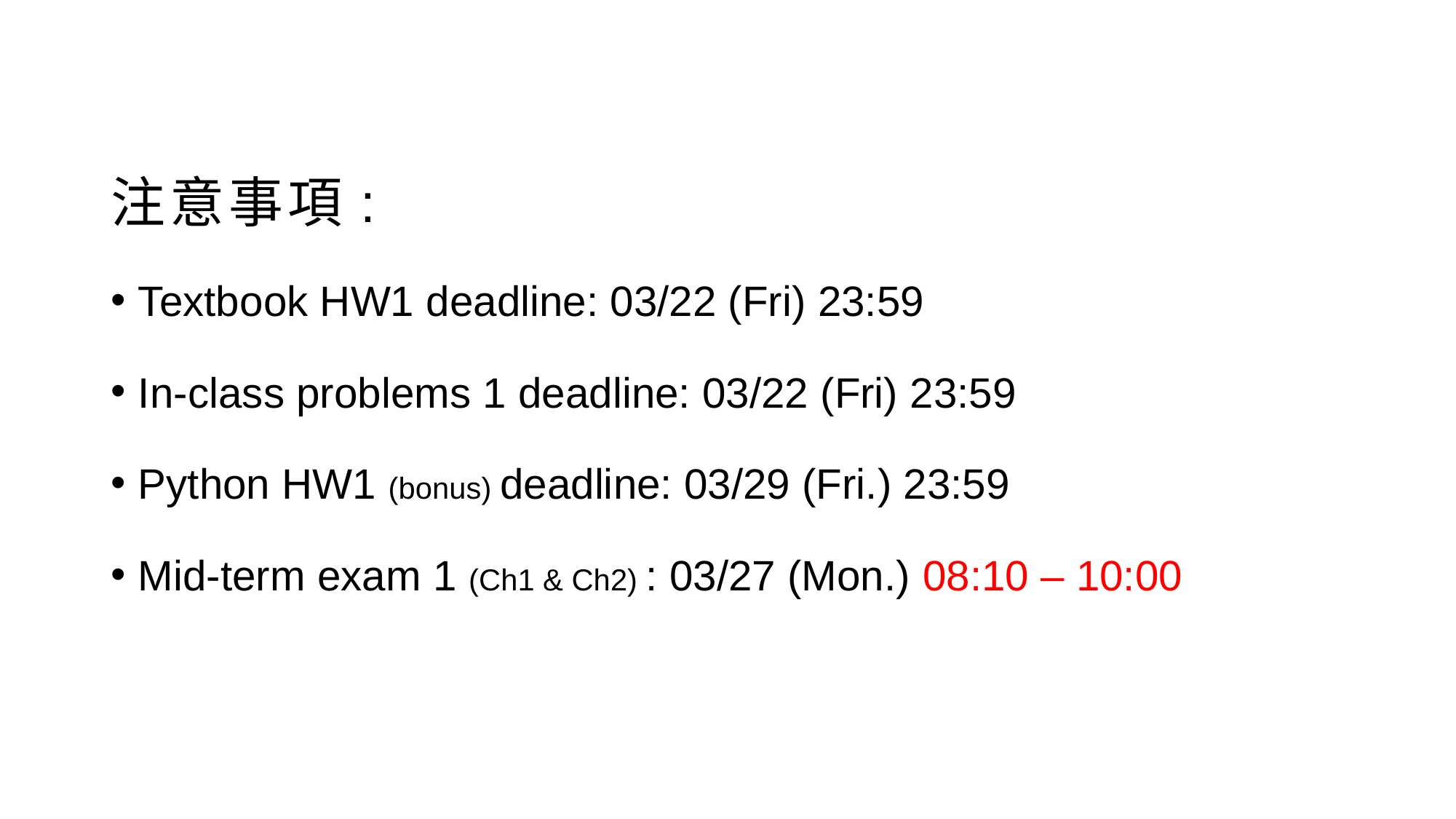

注意事項:
Textbook HW1 deadline: 03/22 (Fri) 23:59
In-class problems 1 deadline: 03/22 (Fri) 23:59
Python HW1 (bonus) deadline: 03/29 (Fri.) 23:59
Mid-term exam 1 (Ch1 & Ch2) : 03/27 (Mon.) 08:10 – 10:00